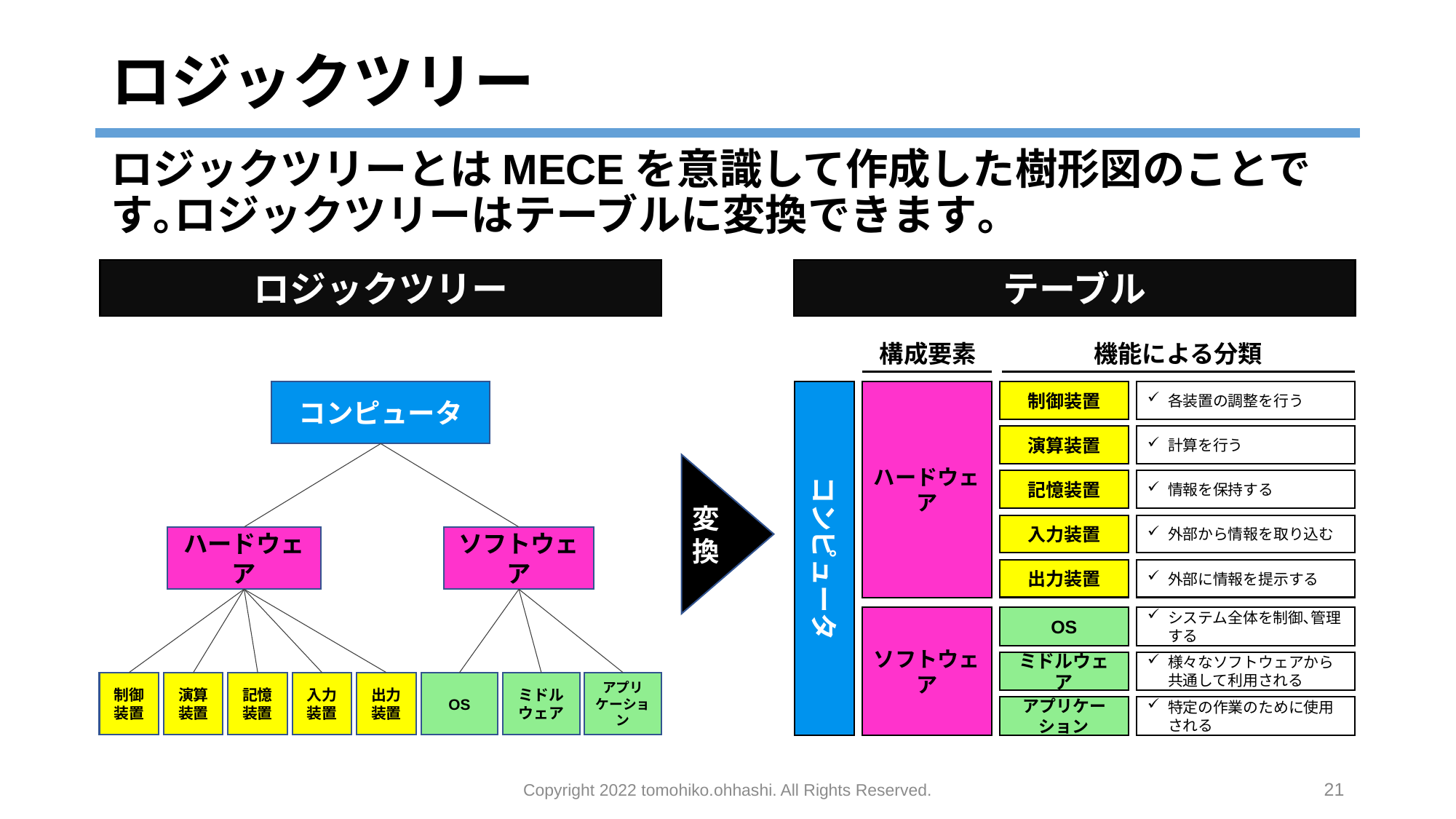

# ロジックツリー
ロジックツリーとはMECEを意識して作成した樹形図のことです｡ロジックツリーはテーブルに変換できます｡
テーブル
ロジックツリー
構成要素
機能による分類
ハードウェア
ソフトウェア
コンピュータ
コンピュータ
制御装置
演算装置
記憶装置
入力装置
出力装置
OS
ミドルウェア
アプリケーション
各装置の調整を行う
計算を行う
情報を保持する
外部から情報を取り込む
外部に情報を提示する
システム全体を制御､管理する
様々なソフトウェアから共通して利用される
特定の作業のために使用される
変換
ハードウェア
ソフトウェア
制御装置
演算装置
記憶装置
入力装置
出力装置
OS
ミドルウェア
アプリケーション
Copyright 2022 tomohiko.ohhashi. All Rights Reserved.
21